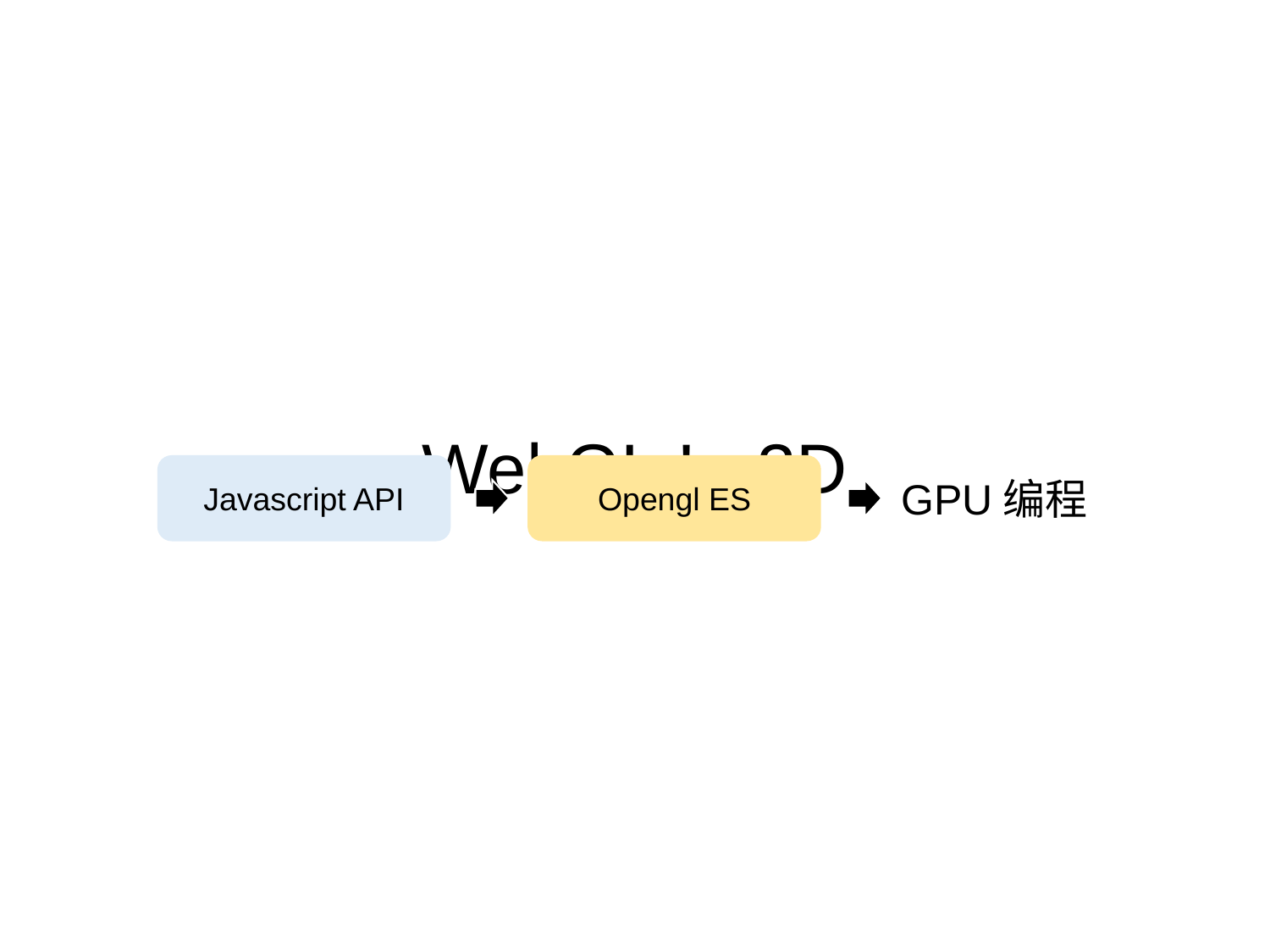

WebGL != 3D
Javascript API
Opengl ES
GPU编程